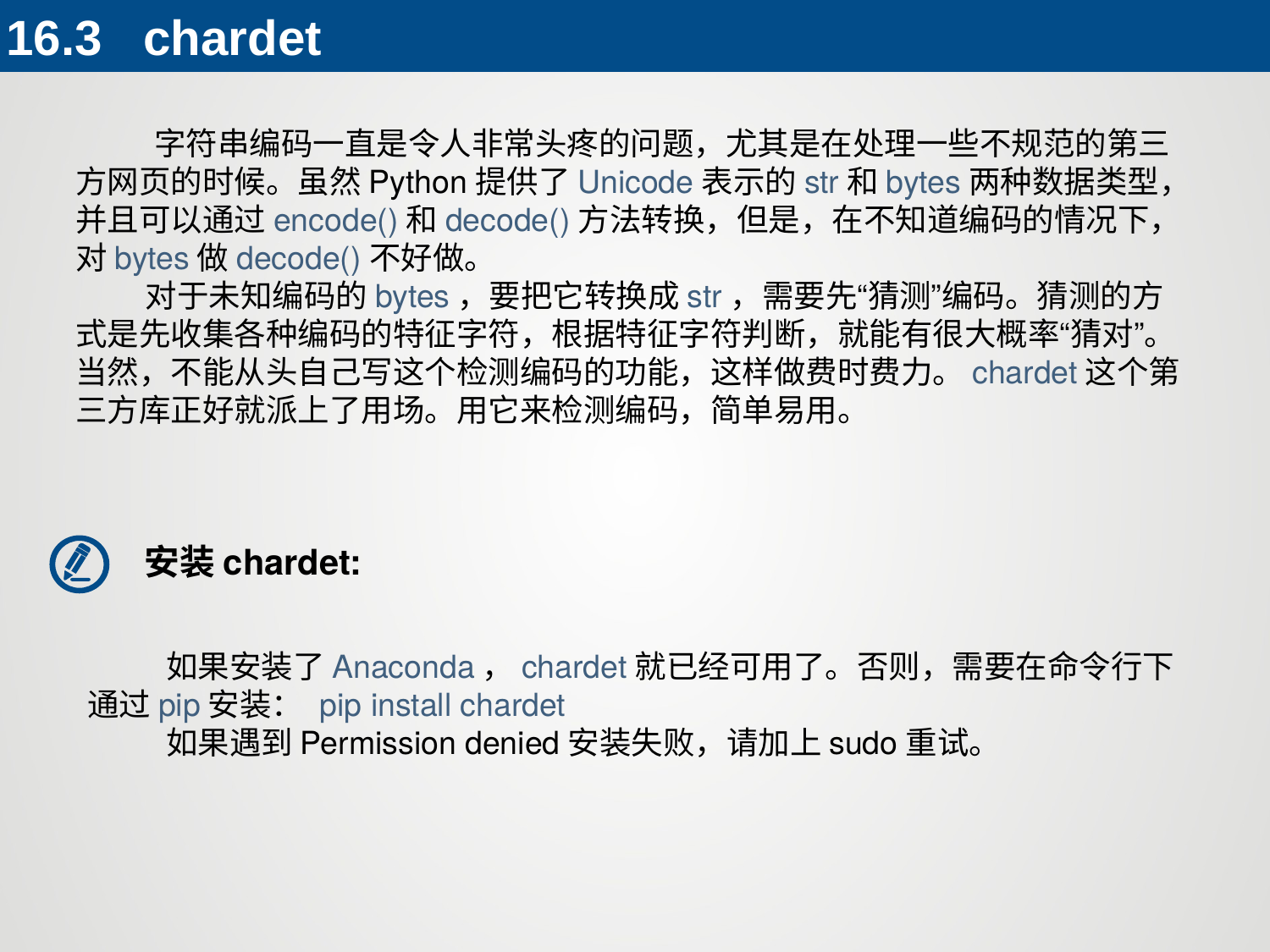

16.3   chardet
        字符串编码一直是令人非常头疼的问题，尤其是在处理一些不规范的第三方网页的时候。虽然Python提供了Unicode表示的str和bytes两种数据类型，并且可以通过encode()和decode()方法转换，但是，在不知道编码的情况下，对bytes做decode()不好做。
       对于未知编码的bytes，要把它转换成str，需要先“猜测”编码。猜测的方式是先收集各种编码的特征字符，根据特征字符判断，就能有很大概率“猜对”。当然，不能从头自己写这个检测编码的功能，这样做费时费力。chardet这个第三方库正好就派上了用场。用它来检测编码，简单易用。
安装chardet:

        如果安装了Anaconda，chardet就已经可用了。否则，需要在命令行下通过pip安装： pip install chardet
        如果遇到Permission denied安装失败，请加上sudo重试。